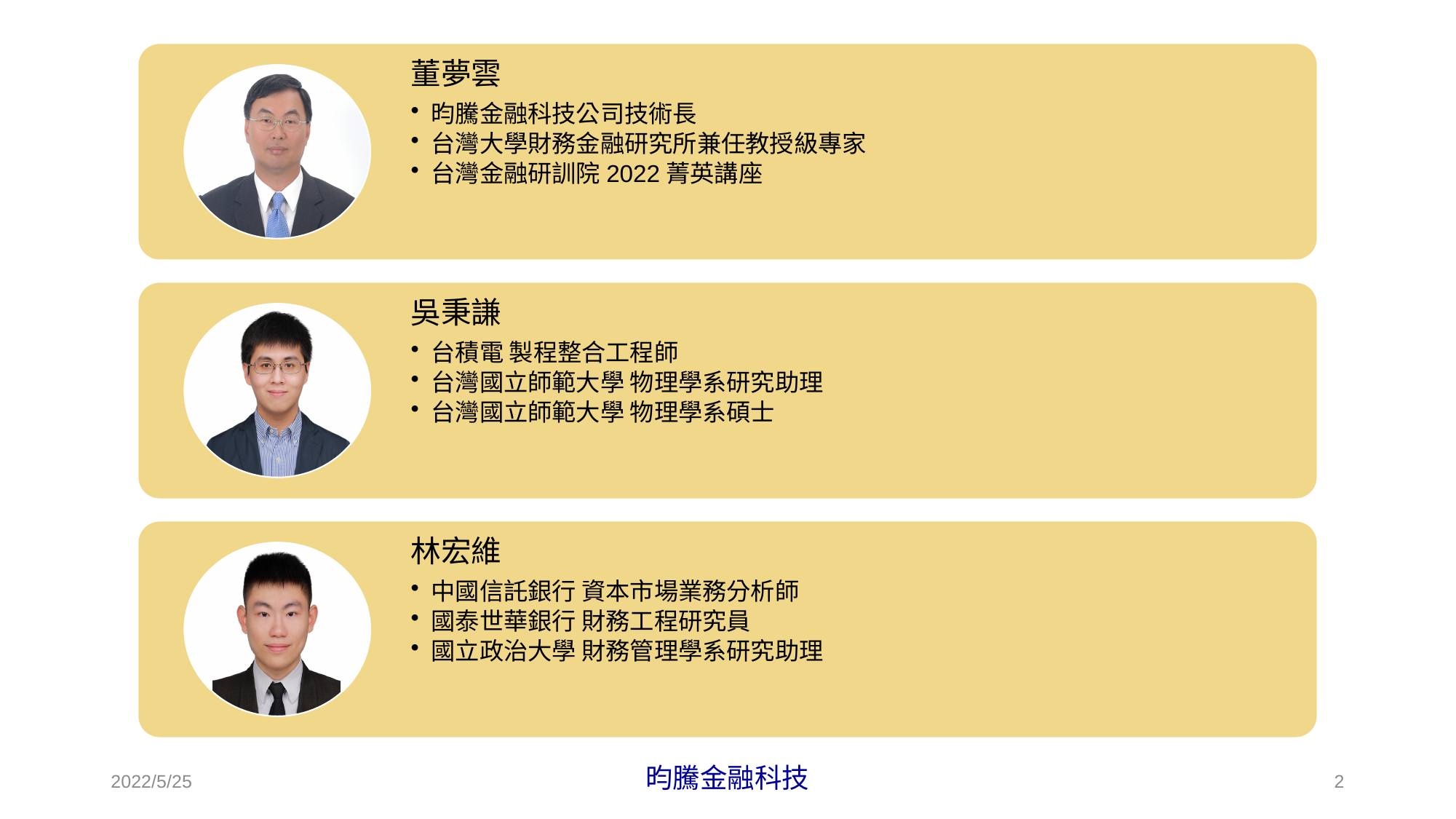

董夢雲
昀騰金融科技公司技術長
台灣大學財務金融研究所兼任教授級專家
台灣金融研訓院2022菁英講座
吳秉謙
台積電 製程整合工程師
台灣國立師範大學 物理學系研究助理
台灣國立師範大學 物理學系碩士
林宏維
中國信託銀行 資本市場業務分析師
國泰世華銀行 財務工程研究員
國立政治大學 財務管理學系研究助理
2022/5/25
昀騰金融科技
2